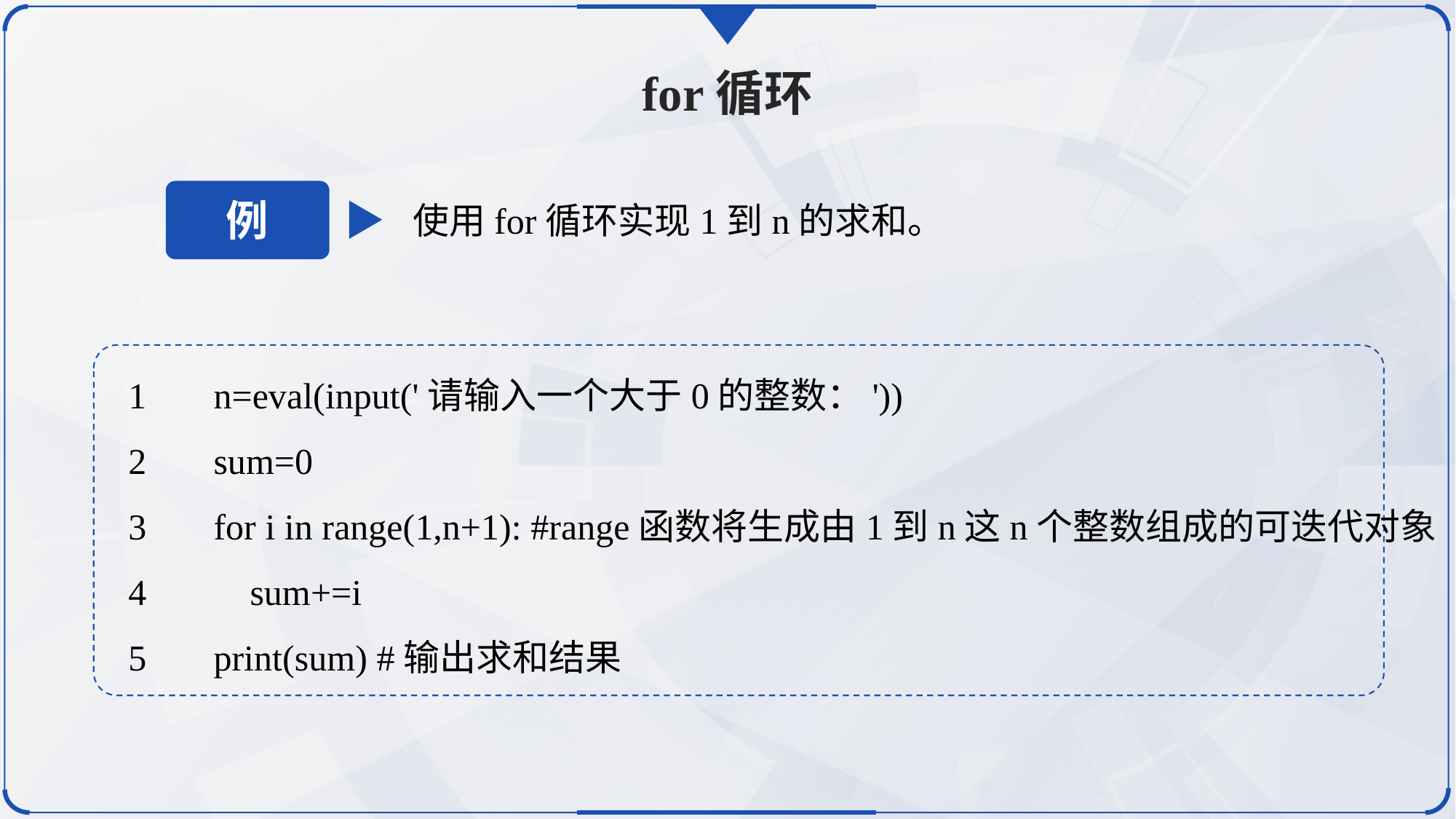

for循环

例
使用for循环实现1到n的求和。

1	n=eval(input('请输入一个大于0的整数：'))
2	sum=0
3	for i in range(1,n+1): #range函数将生成由1到n这n个整数组成的可迭代对象
4	    sum+=i
5	print(sum) #输出求和结果